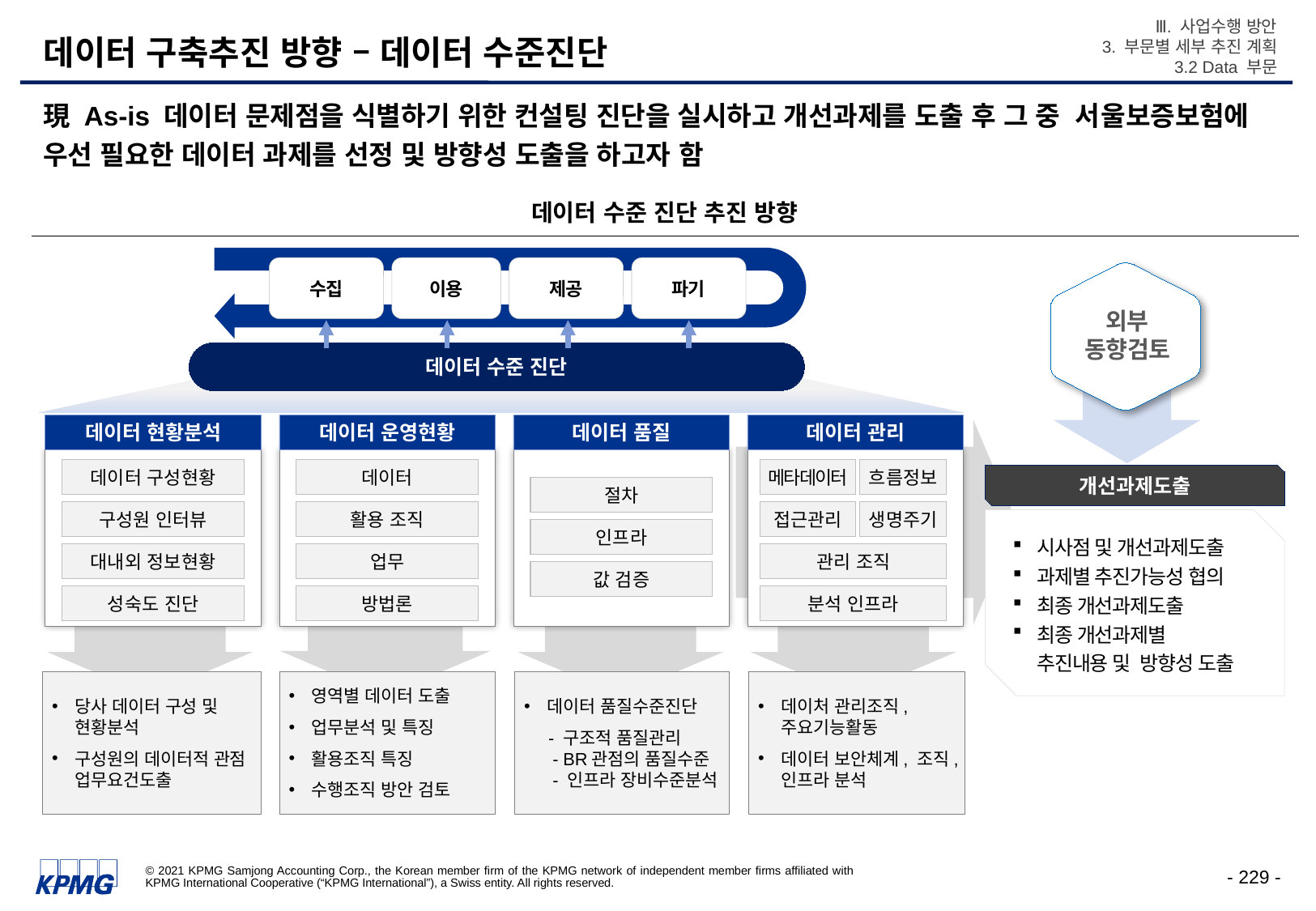

Ⅲ. 사업수행 방안
3. 부문별 세부 추진 계획
3.2 Data 부문
# 데이터 구축추진 방향 – 데이터 수준진단
現 As-is 데이터 문제점을 식별하기 위한 컨설팅 진단을 실시하고 개선과제를 도출 후 그 중  서울보증보험에 우선 필요한 데이터 과제를 선정 및 방향성 도출을 하고자 함
데이터 수준 진단 추진 방향

수집
이용
제공
파기
데이터 수준 진단

외부
동향검토

데이터 현황분석

데이터 구성현황
구성원 인터뷰
대내외 정보현황
성숙도 진단
데이터 운영현황
데이터 품질
데이터 관리

개선과제도출
데이터
메타데이터
흐름정보
절차
인프라
값 검증
활용 조직
접근관리
생명주기
시사점 및 개선과제도출
과제별 추진가능성 협의
최종 개선과제도출
최종 개선과제별
추진내용 및  방향성 도출
업무
관리 조직
방법론
분석 인프라
당사 데이터 구성 및 현황분석
구성원의 데이터적 관점 업무요건도출
영역별 데이터 도출
업무분석 및 특징
활용조직 특징
수행조직 방안 검토
데이터 품질수준진단
     - 구조적 품질관리
     - BR관점의 품질수준
     - 인프라 장비수준분석
데이처 관리조직, 주요기능활동
데이터 보안체계, 조직, 인프라 분석